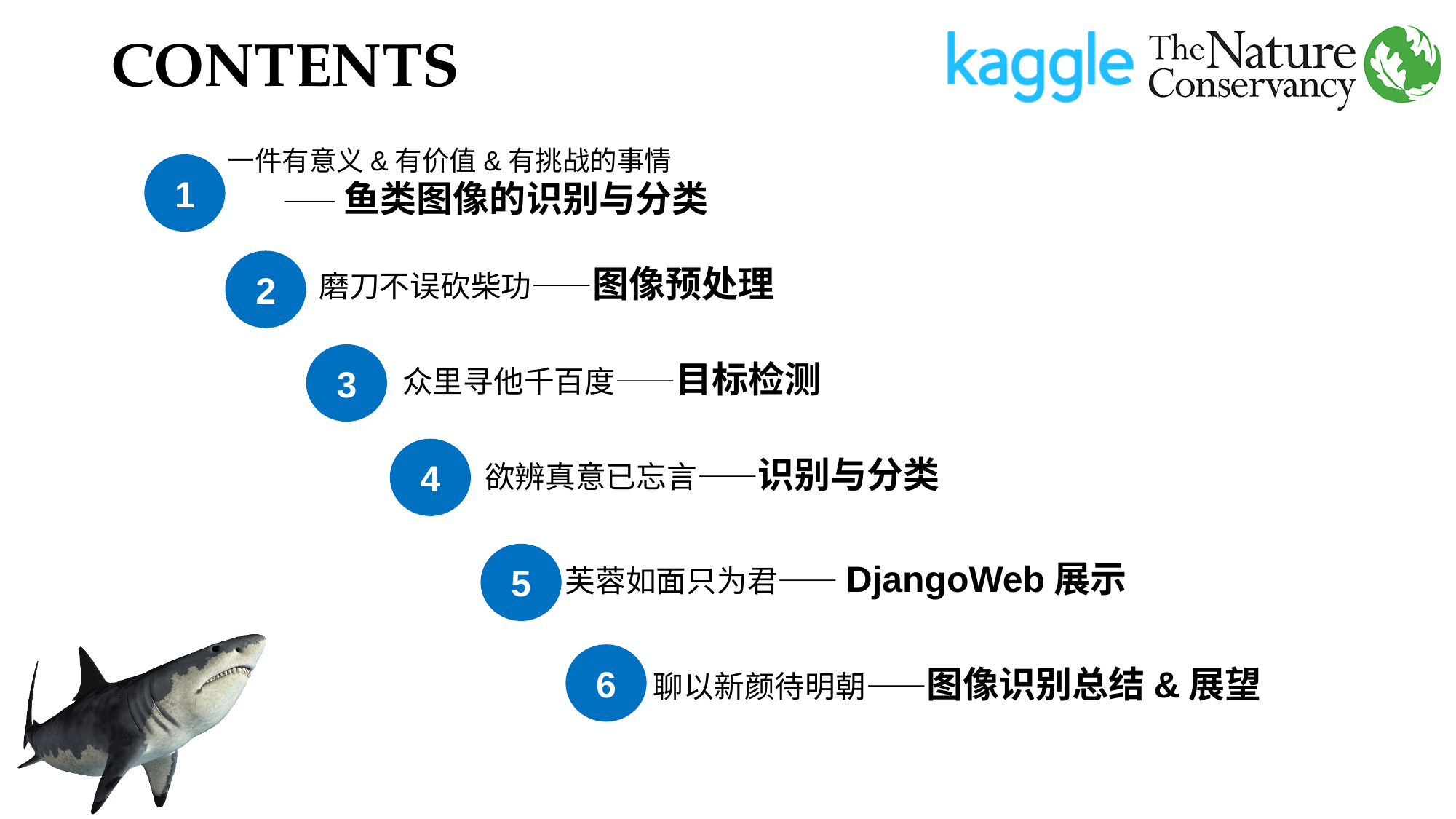

# CONTENTS
一件有意义&有价值&有挑战的事情
         ——鱼类图像的识别与分类
1
2
磨刀不误砍柴功——图像预处理
3
众里寻他千百度——目标检测
4
欲辨真意已忘言——识别与分类
5
芙蓉如面只为君——DjangoWeb展示
6
聊以新颜待明朝——图像识别总结&展望